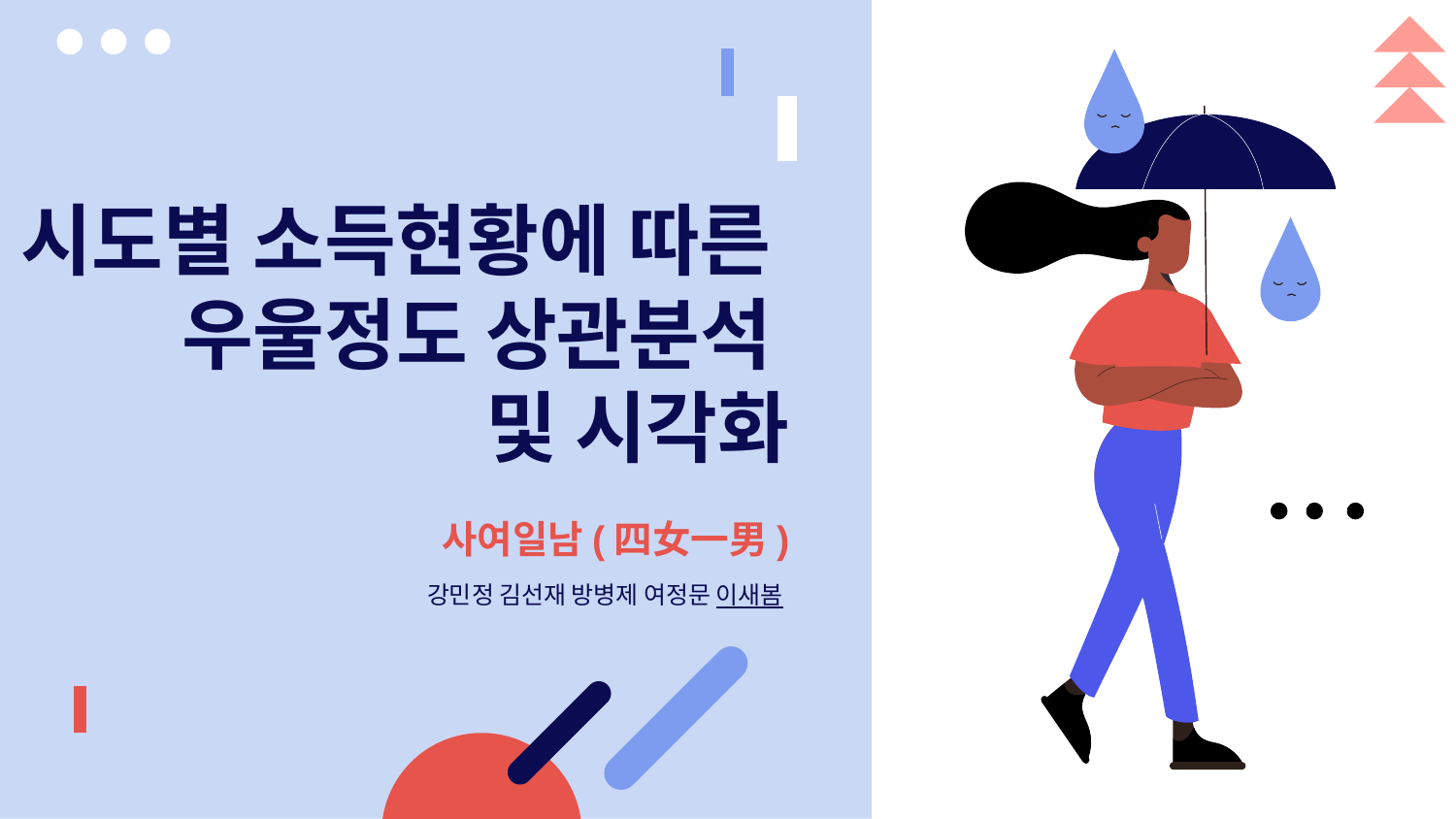

# 시도별 소득현황에 따른 우울정도 상관분석
및 시각화
사여일남(四女一男)

강민정 김선재 방병제 여정문 이새봄